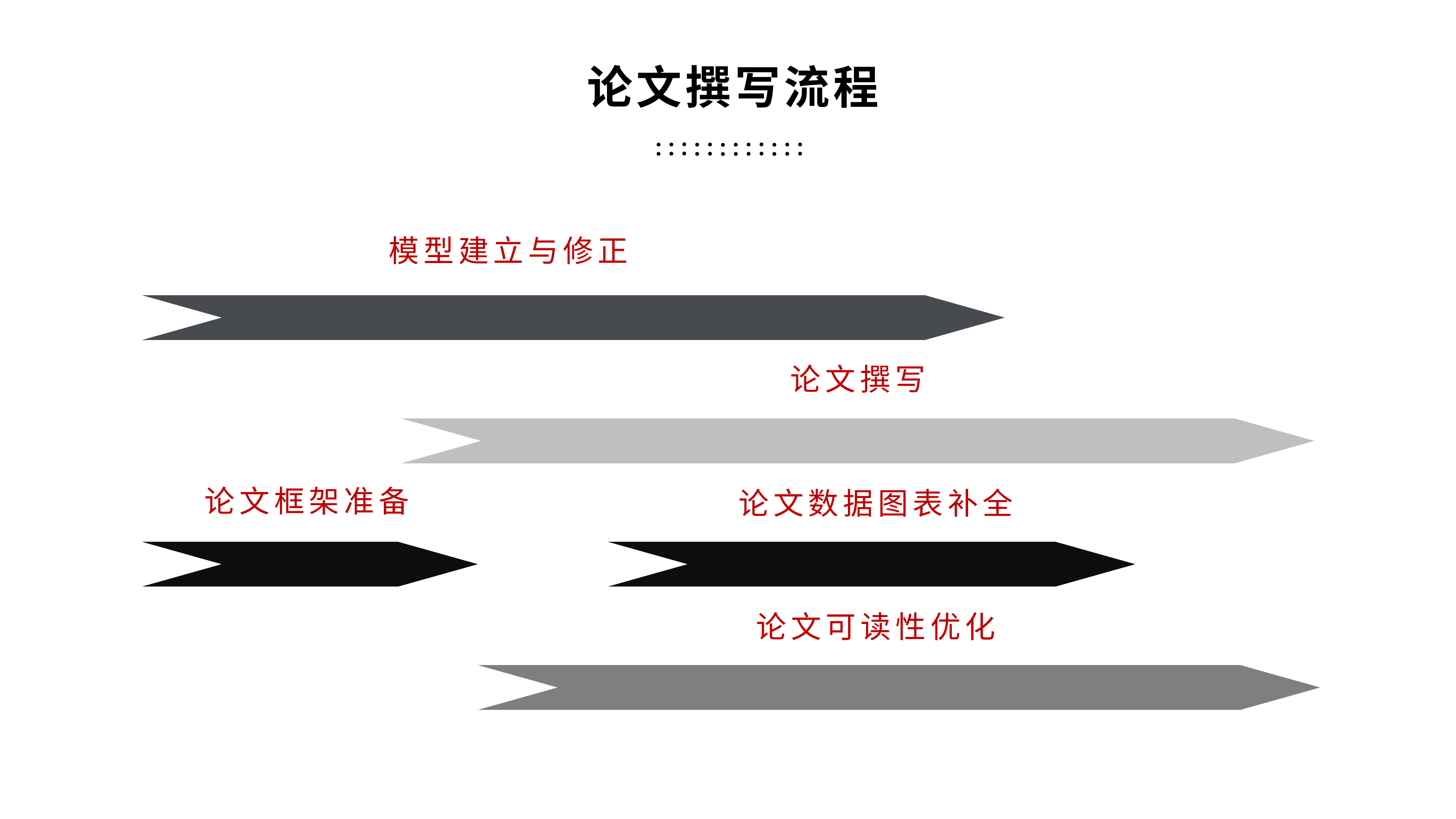

论文撰写流程

模型建立与修正

论文撰写

论文框架准备
论文数据图表补全

论文可读性优化